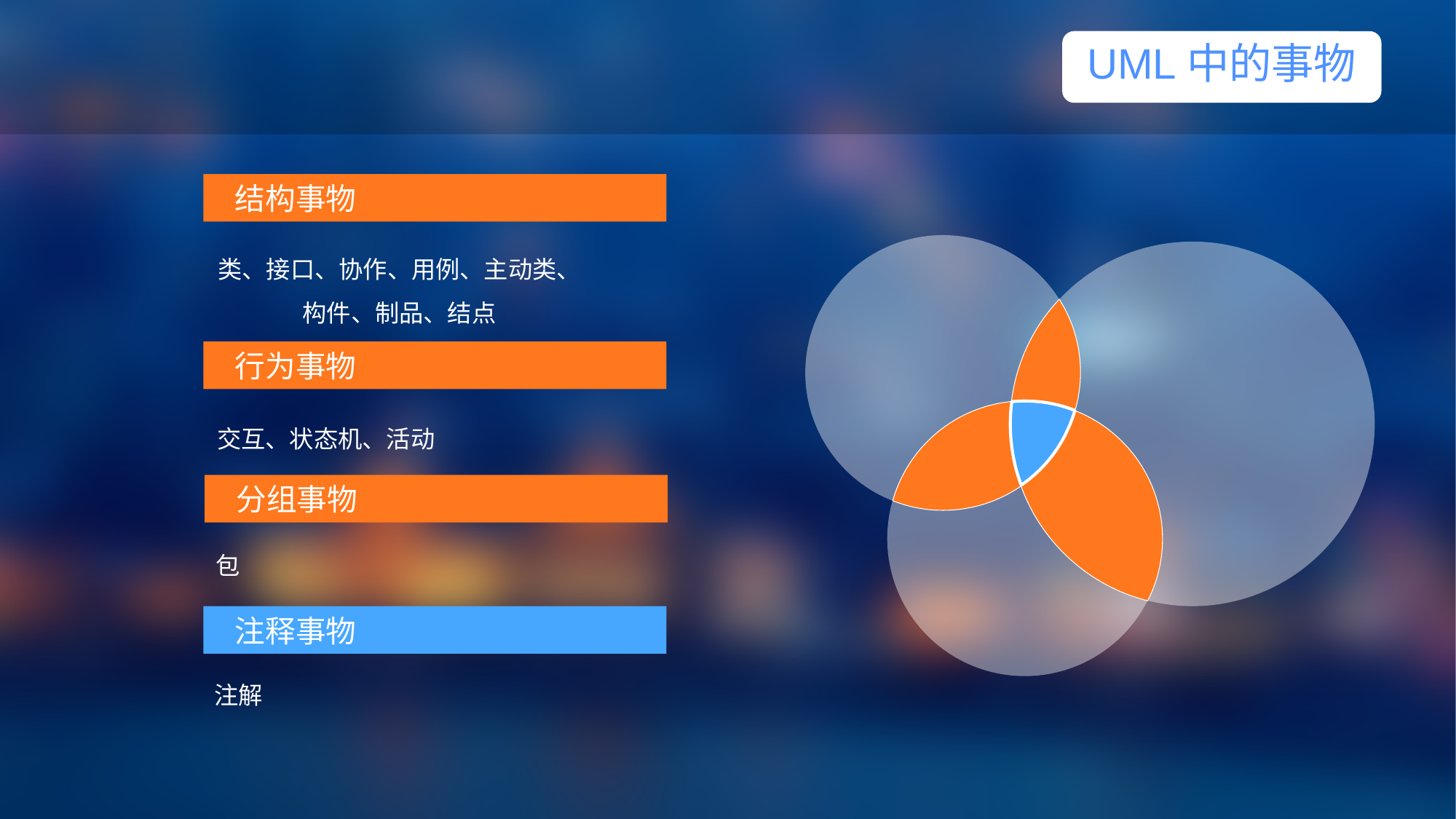

UML中的事物
  结构事物
类、接口、协作、用例、主动类、
构件、制品、结点

1
                     点击添加标题

  行为事物

交互、状态机、活动
  分组事物
包
  注释事物
注解